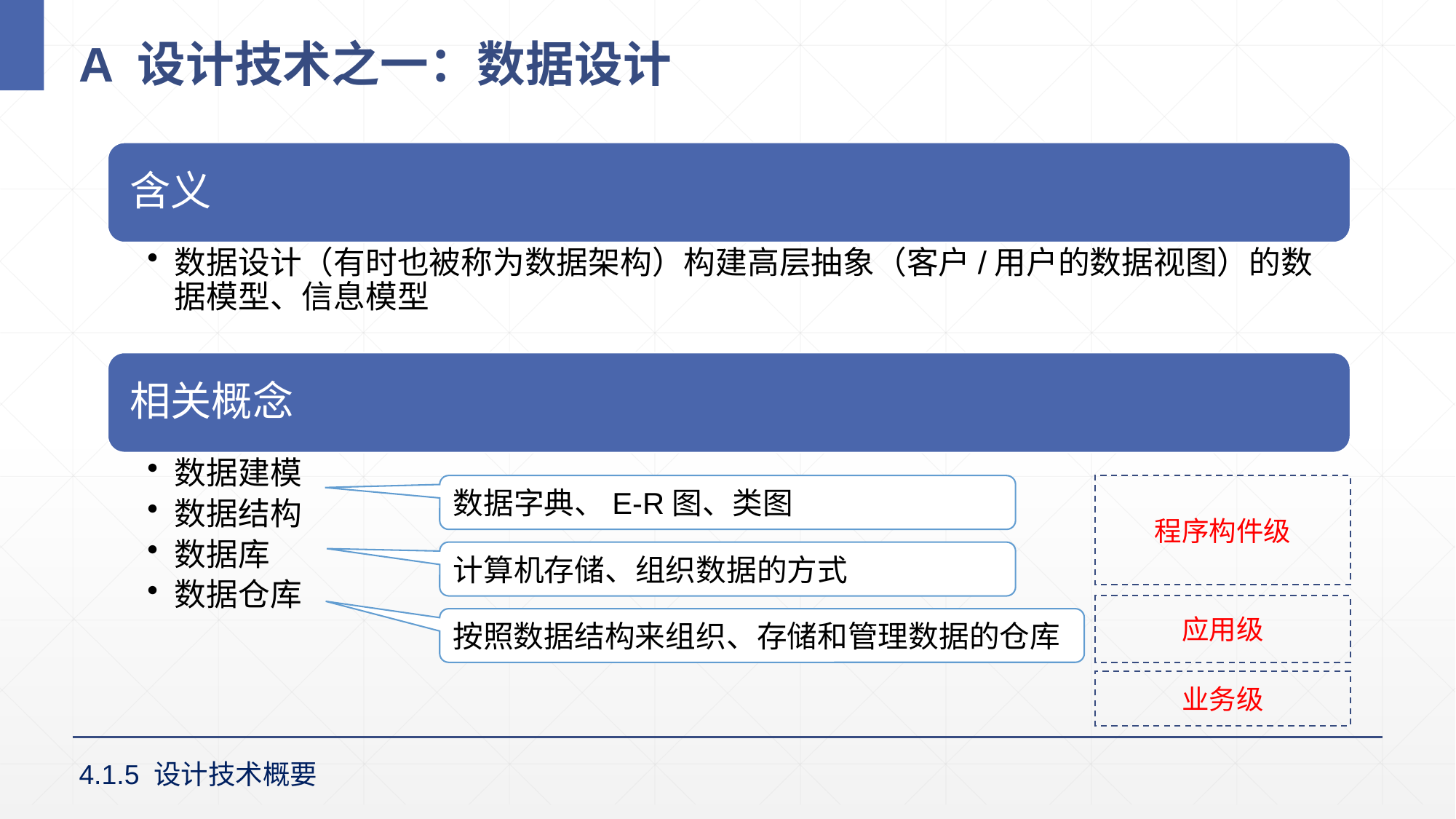

# A 设计技术之一：数据设计
含义
数据设计（有时也被称为数据架构）构建高层抽象（客户/用户的数据视图）的数据模型、信息模型
相关概念
数据建模
数据结构
数据库
数据仓库
数据字典、E-R图、类图
程序构件级
计算机存储、组织数据的方式
应用级
按照数据结构来组织、存储和管理数据的仓库
业务级
4.1.5 设计技术概要